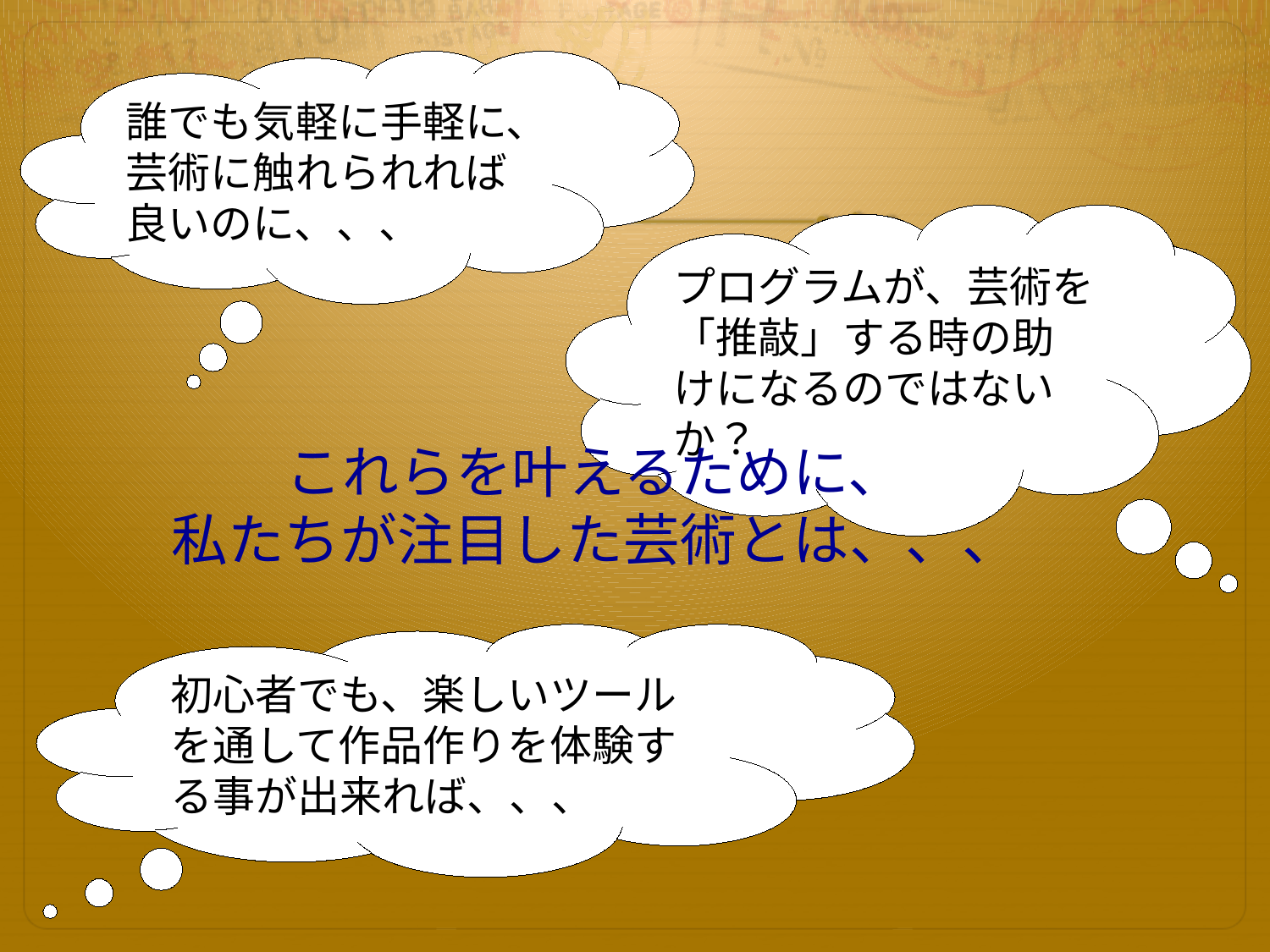

誰でも気軽に手軽に、芸術に触れられれば良いのに、、、
プログラムが、芸術を「推敲」する時の助けになるのではないか？
これらを叶えるために、
私たちが注目した芸術とは、、、
初心者でも、楽しいツールを通して作品作りを体験する事が出来れば、、、